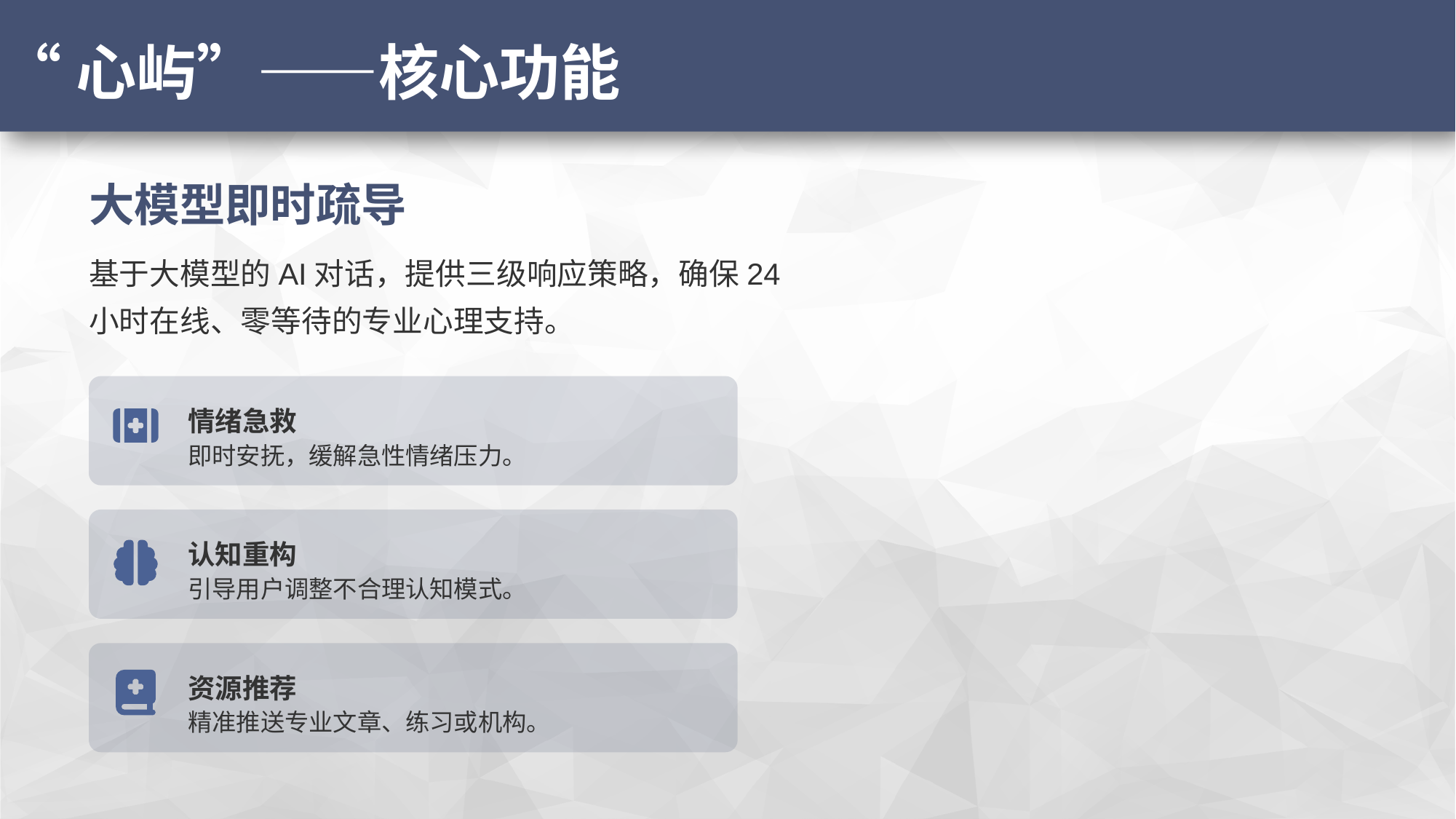

“心屿”——核心功能

大模型即时疏导
基于大模型的AI对话，提供三级响应策略，确保24小时在线、零等待的专业心理支持。

情绪急救

即时安抚，缓解急性情绪压力。

认知重构

引导用户调整不合理认知模式。

资源推荐

精准推送专业文章、练习或机构。